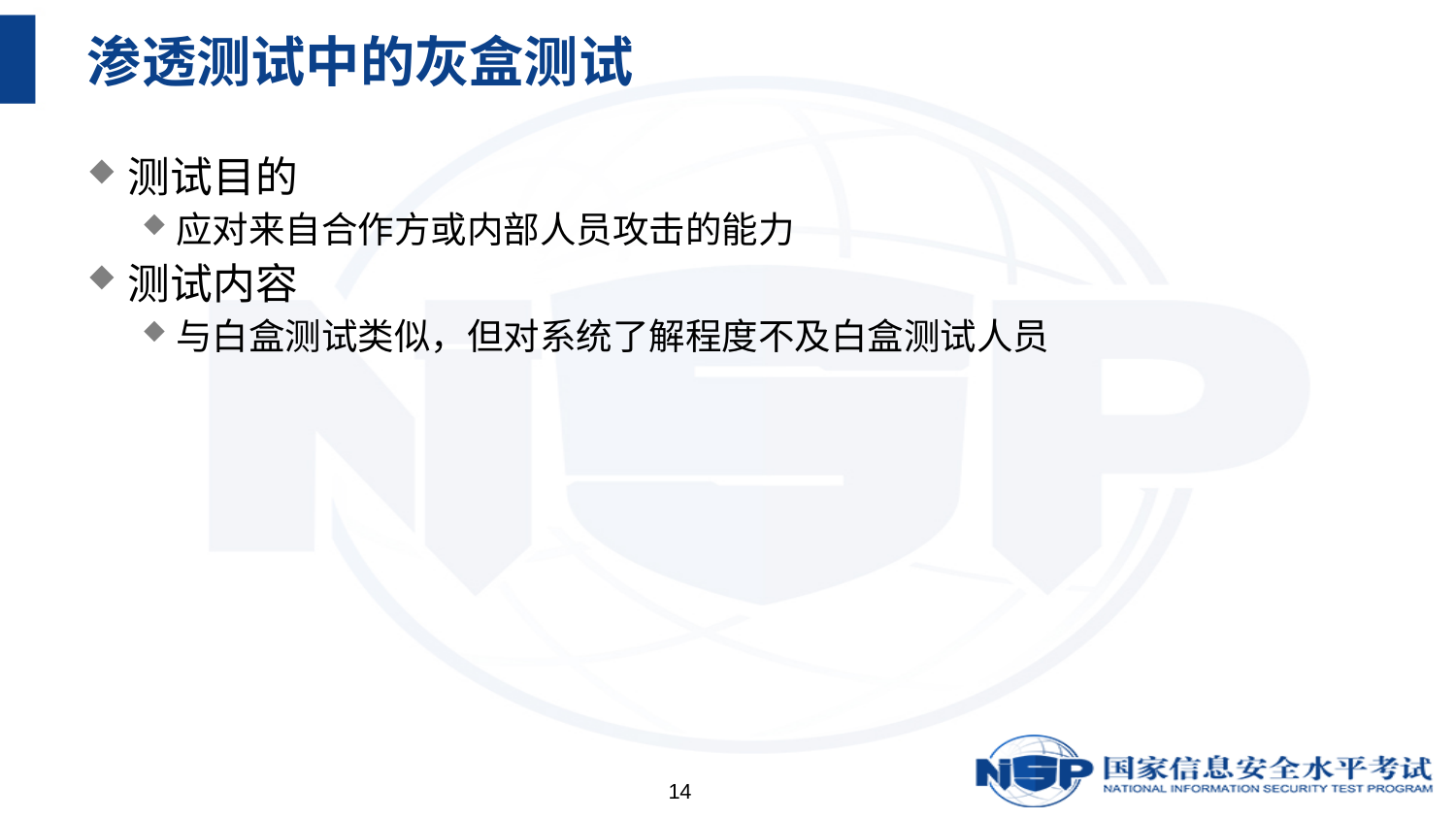

# 渗透测试中的灰盒测试
测试目的
应对来自合作方或内部人员攻击的能力
测试内容
与白盒测试类似，但对系统了解程度不及白盒测试人员